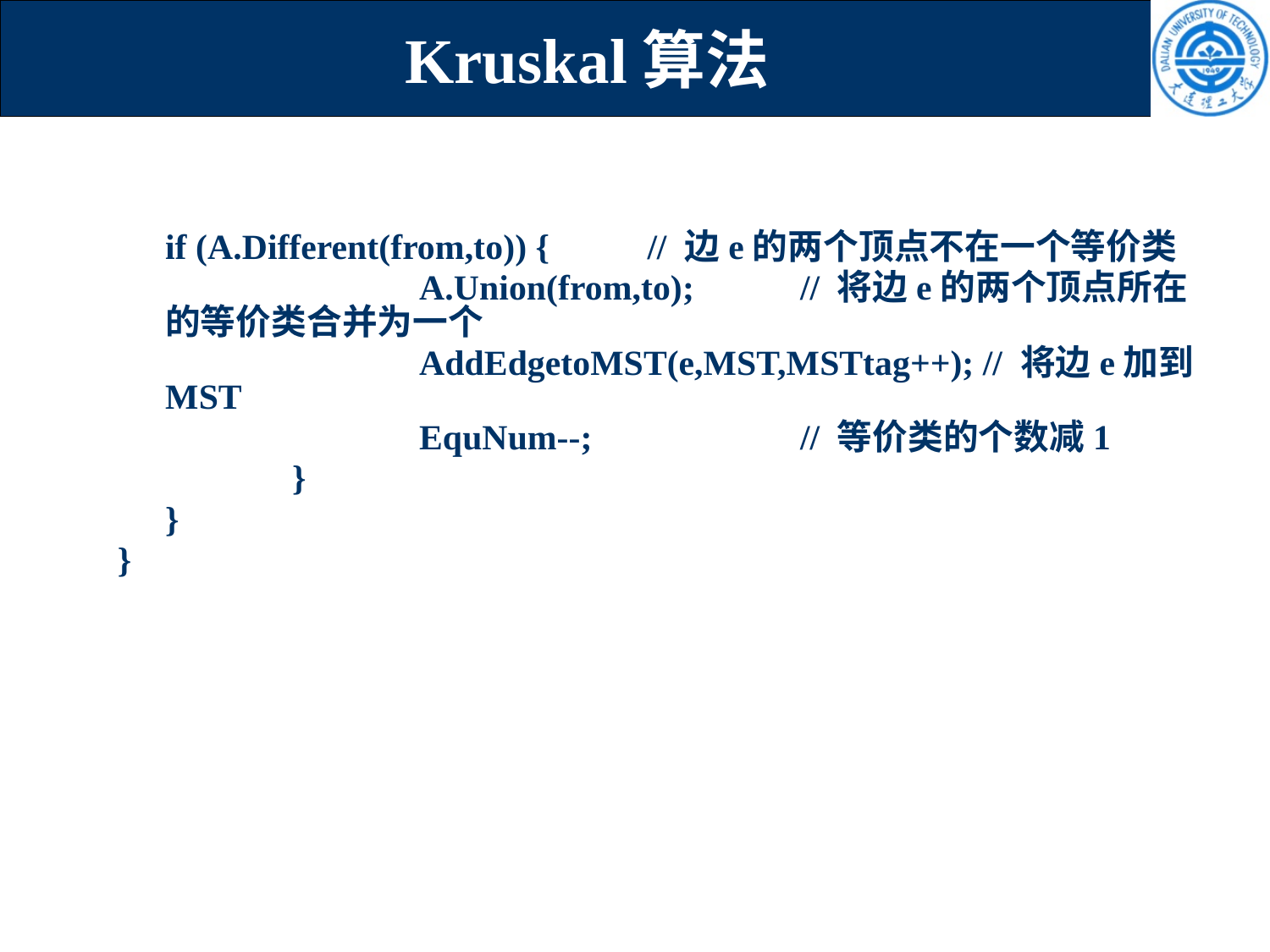

# Kruskal算法
 	if (A.Different(from,to)) {           // 边e的两个顶点不在一个等价类
			A.Union(from,to);    	// 将边e的两个顶点所在的等价类合并为一个
			AddEdgetoMST(e,MST,MSTtag++); // 将边e加到MST
			EquNum--;                     	// 等价类的个数减1
		}
	}
}